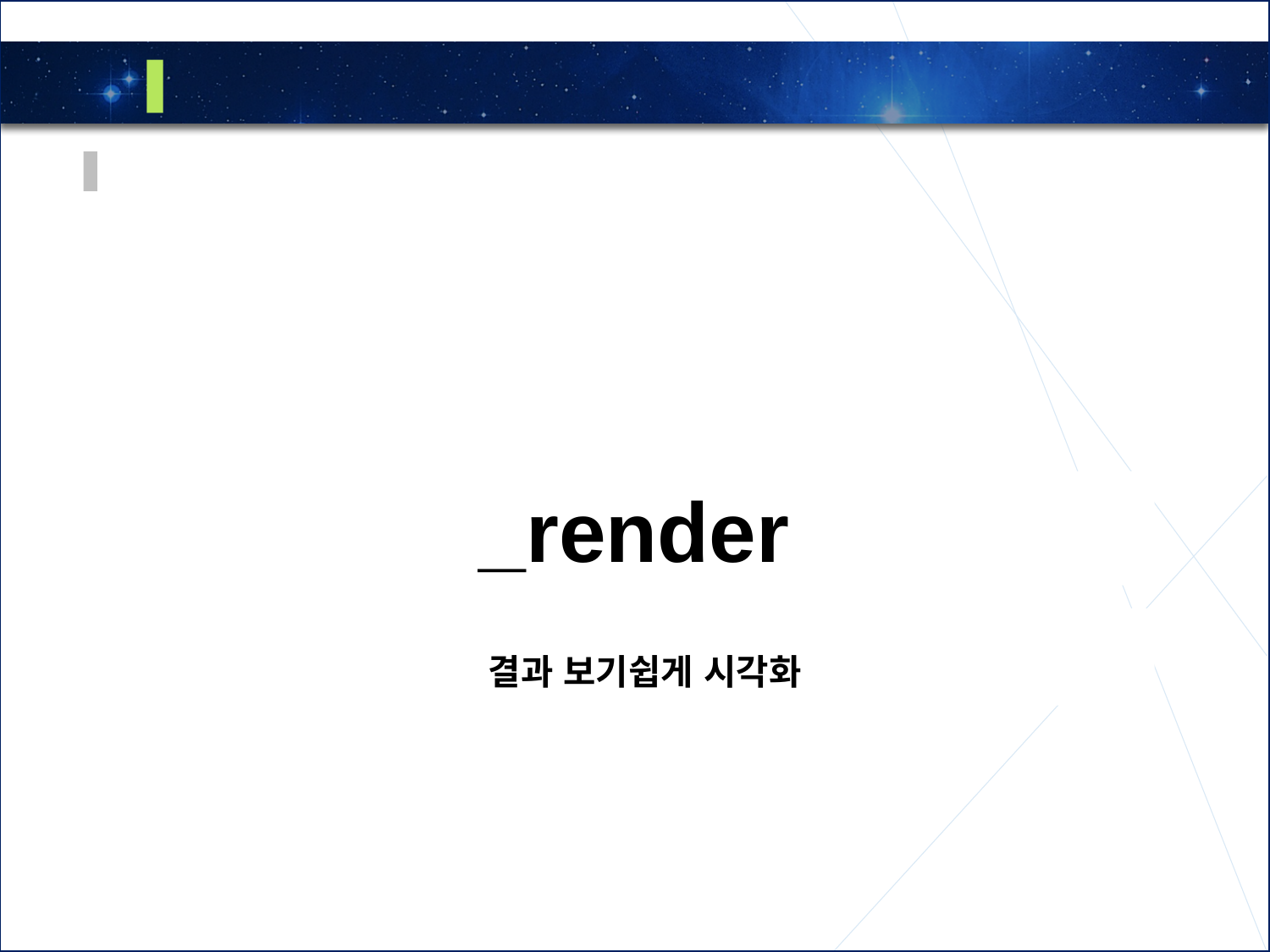

3
OpenAi Gym 환경

 _render
 결과 보기쉽게 시각화